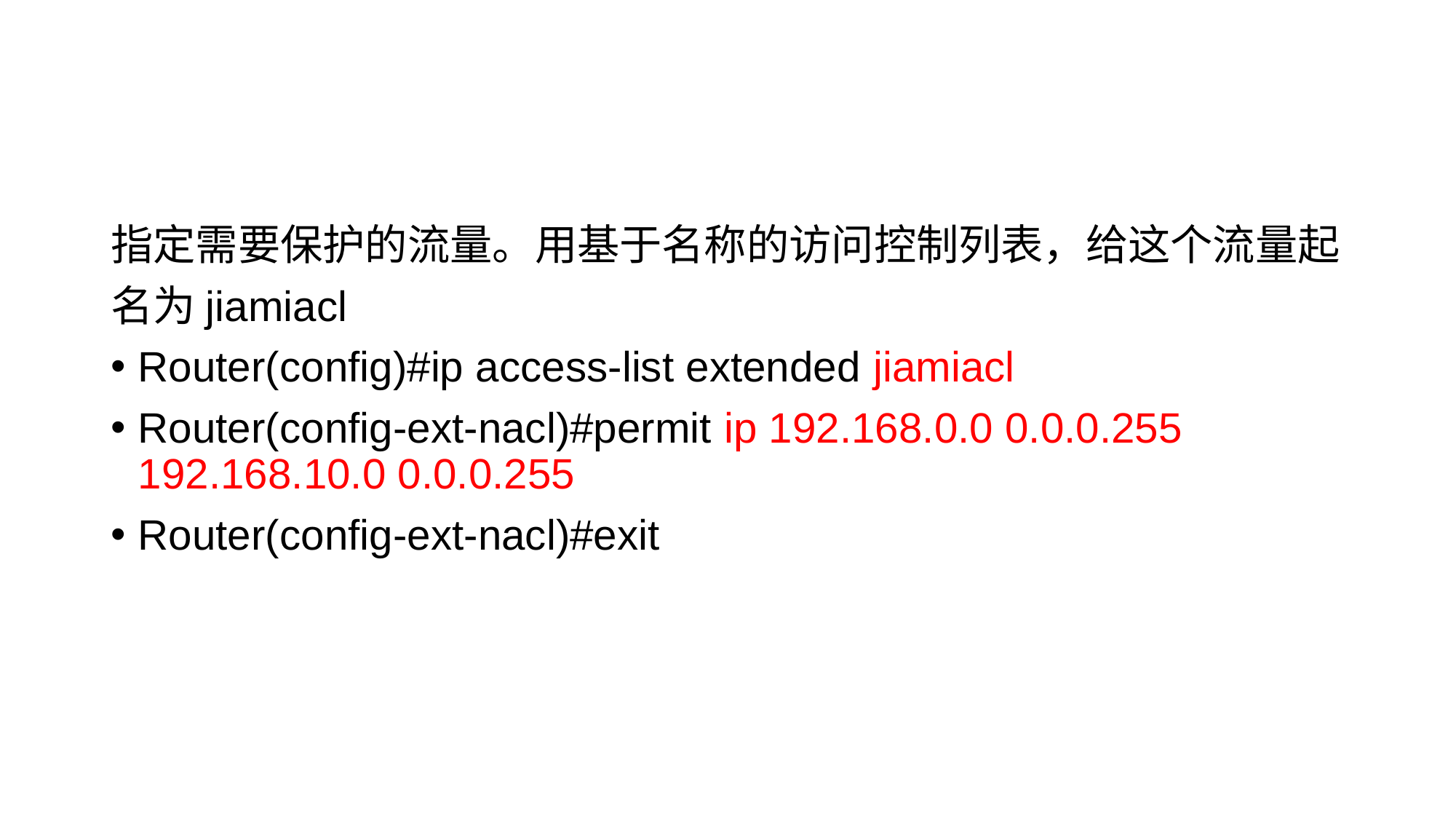

#
指定需要保护的流量。用基于名称的访问控制列表，给这个流量起
名为jiamiacl
Router(config)#ip access-list extended jiamiacl
Router(config-ext-nacl)#permit ip 192.168.0.0 0.0.0.255 192.168.10.0 0.0.0.255
Router(config-ext-nacl)#exit